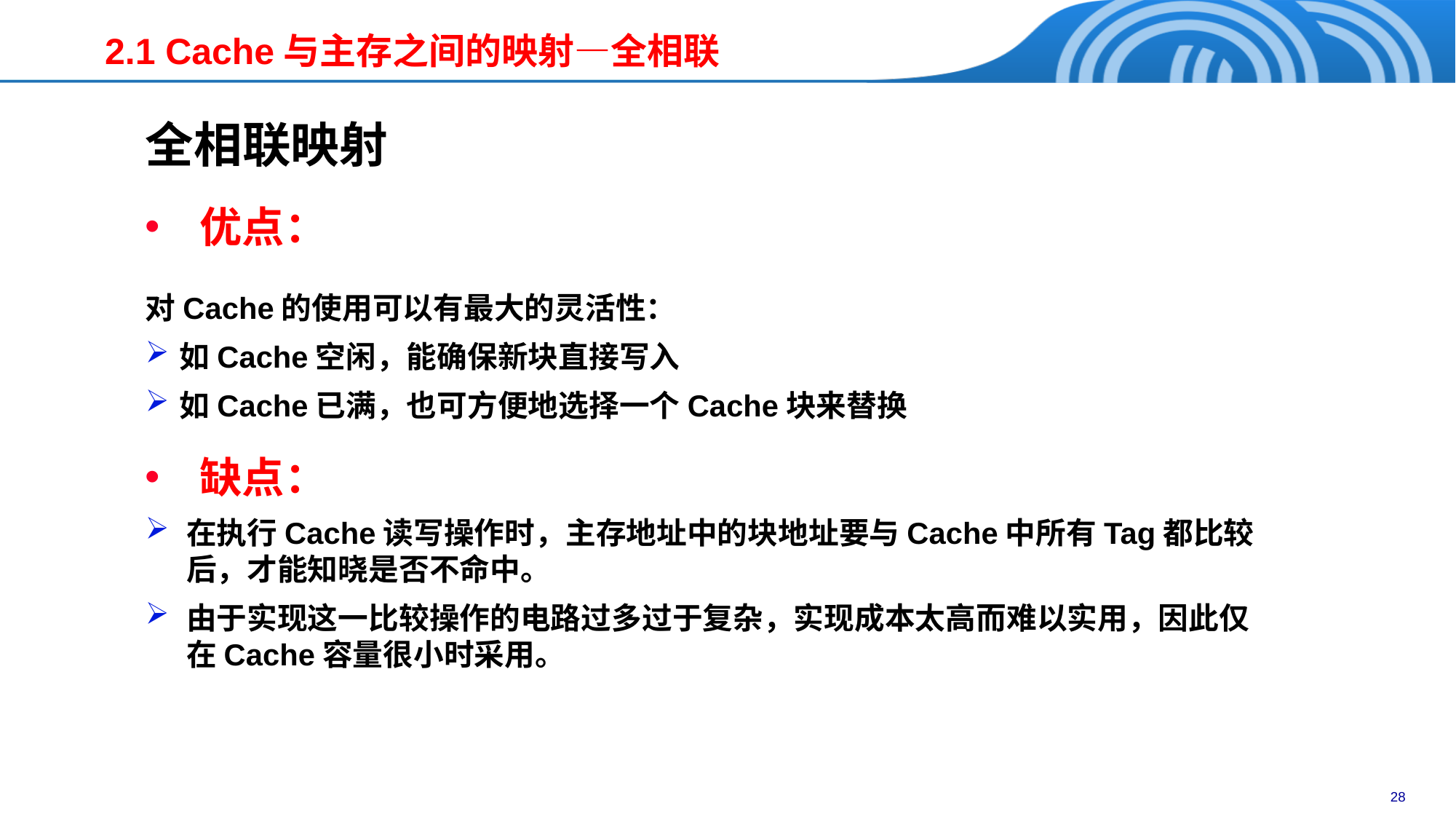

# 2.1 Cache与主存之间的映射—全相联
全相联映射
优点：
对Cache的使用可以有最大的灵活性：
如Cache空闲，能确保新块直接写入
如Cache已满，也可方便地选择一个Cache块来替换
缺点：
在执行Cache读写操作时，主存地址中的块地址要与Cache中所有Tag都比较后，才能知晓是否不命中。
由于实现这一比较操作的电路过多过于复杂，实现成本太高而难以实用，因此仅在Cache容量很小时采用。